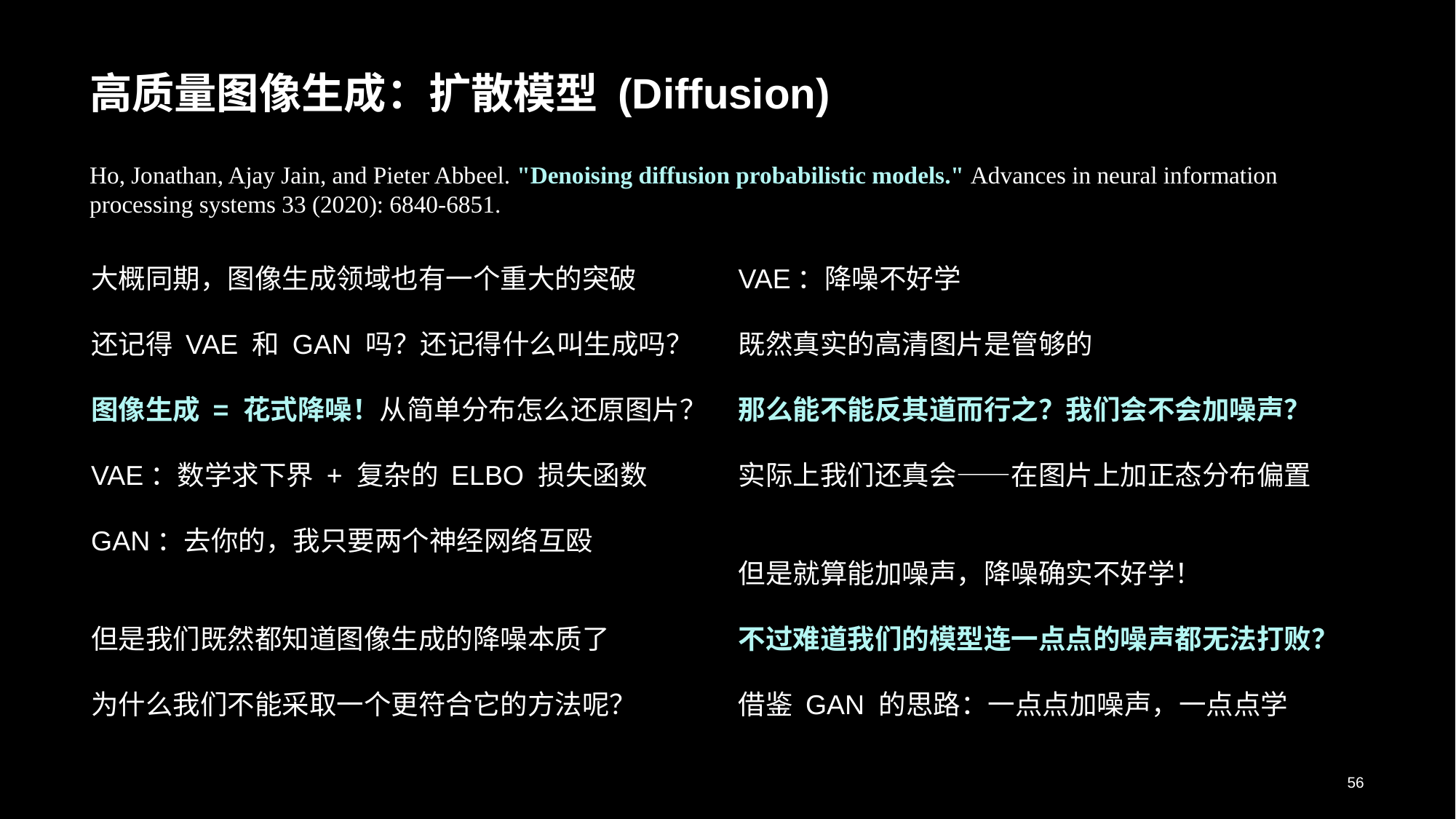

# 高质量图像生成：扩散模型 (Diffusion)
Ho, Jonathan, Ajay Jain, and Pieter Abbeel. "Denoising diffusion probabilistic models." Advances in neural information processing systems 33 (2020): 6840-6851.
大概同期，图像生成领域也有一个重大的突破

还记得 VAE 和 GAN 吗？还记得什么叫生成吗？

图像生成 = 花式降噪！从简单分布怎么还原图片？

VAE：数学求下界 + 复杂的 ELBO 损失函数

GAN：去你的，我只要两个神经网络互殴

但是我们既然都知道图像生成的降噪本质了

为什么我们不能采取一个更符合它的方法呢？
VAE：降噪不好学

既然真实的高清图片是管够的

那么能不能反其道而行之？我们会不会加噪声？

实际上我们还真会——在图片上加正态分布偏置

但是就算能加噪声，降噪确实不好学！

不过难道我们的模型连一点点的噪声都无法打败？

借鉴 GAN 的思路：一点点加噪声，一点点学
56